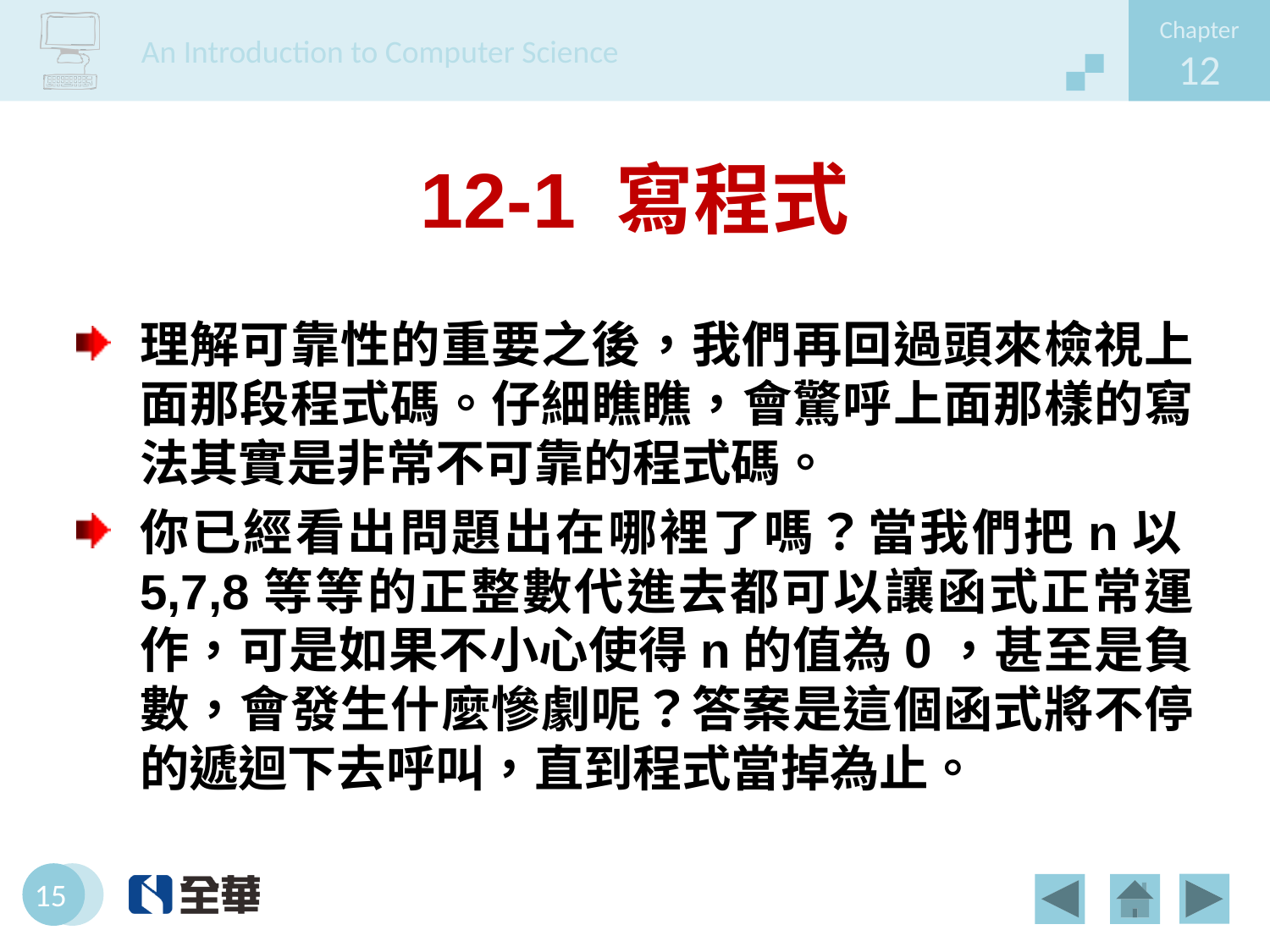

# 12-1 寫程式
理解可靠性的重要之後，我們再回過頭來檢視上面那段程式碼。仔細瞧瞧，會驚呼上面那樣的寫法其實是非常不可靠的程式碼。
你已經看出問題出在哪裡了嗎？當我們把n以5,7,8等等的正整數代進去都可以讓函式正常運作，可是如果不小心使得n的值為0，甚至是負數，會發生什麼慘劇呢？答案是這個函式將不停的遞迴下去呼叫，直到程式當掉為止。